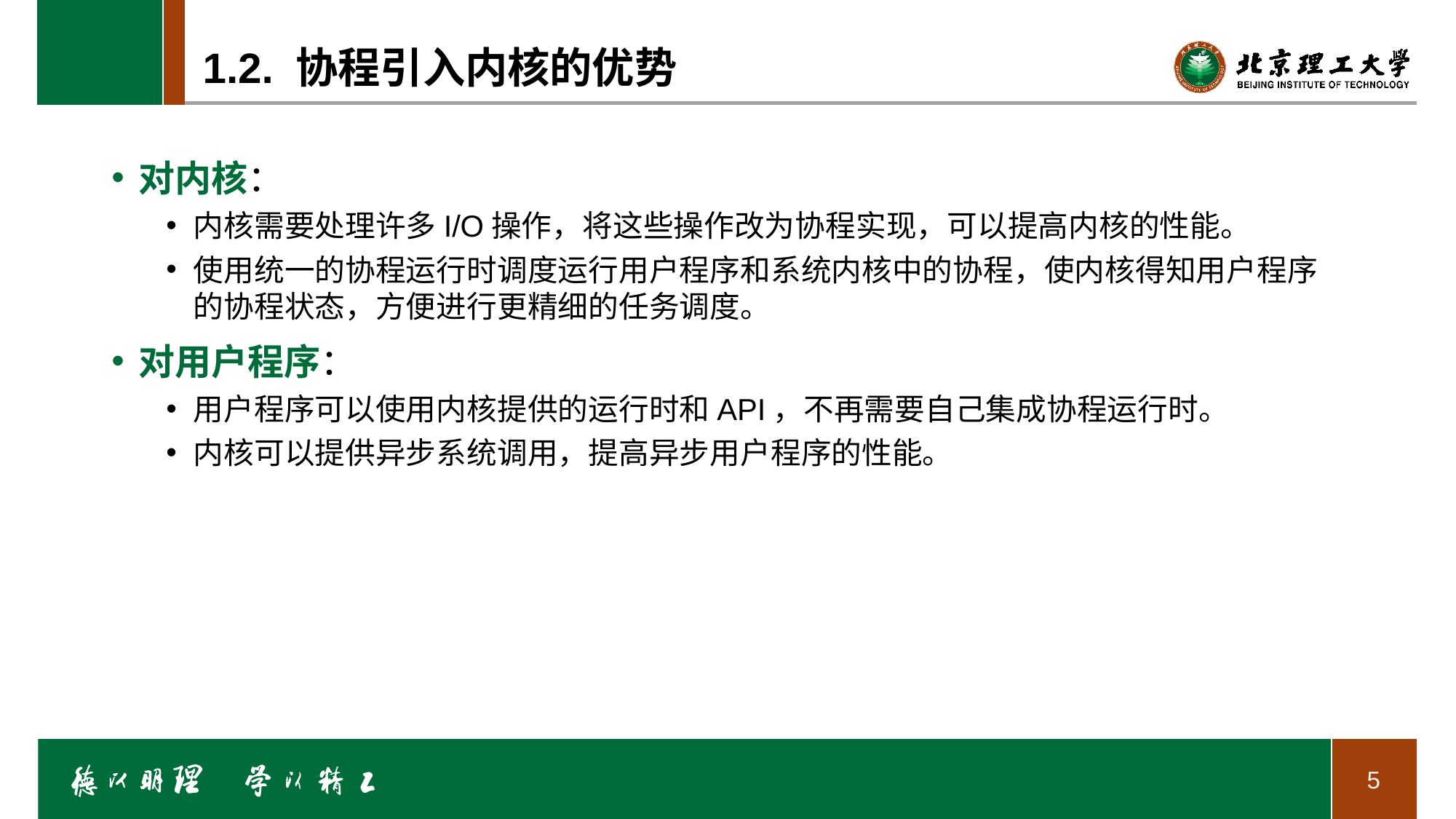

# 1.2. 协程引入内核的优势
对内核：
内核需要处理许多I/O操作，将这些操作改为协程实现，可以提高内核的性能。
使用统一的协程运行时调度运行用户程序和系统内核中的协程，使内核得知用户程序的协程状态，方便进行更精细的任务调度。
对用户程序：
用户程序可以使用内核提供的运行时和API，不再需要自己集成协程运行时。
内核可以提供异步系统调用，提高异步用户程序的性能。